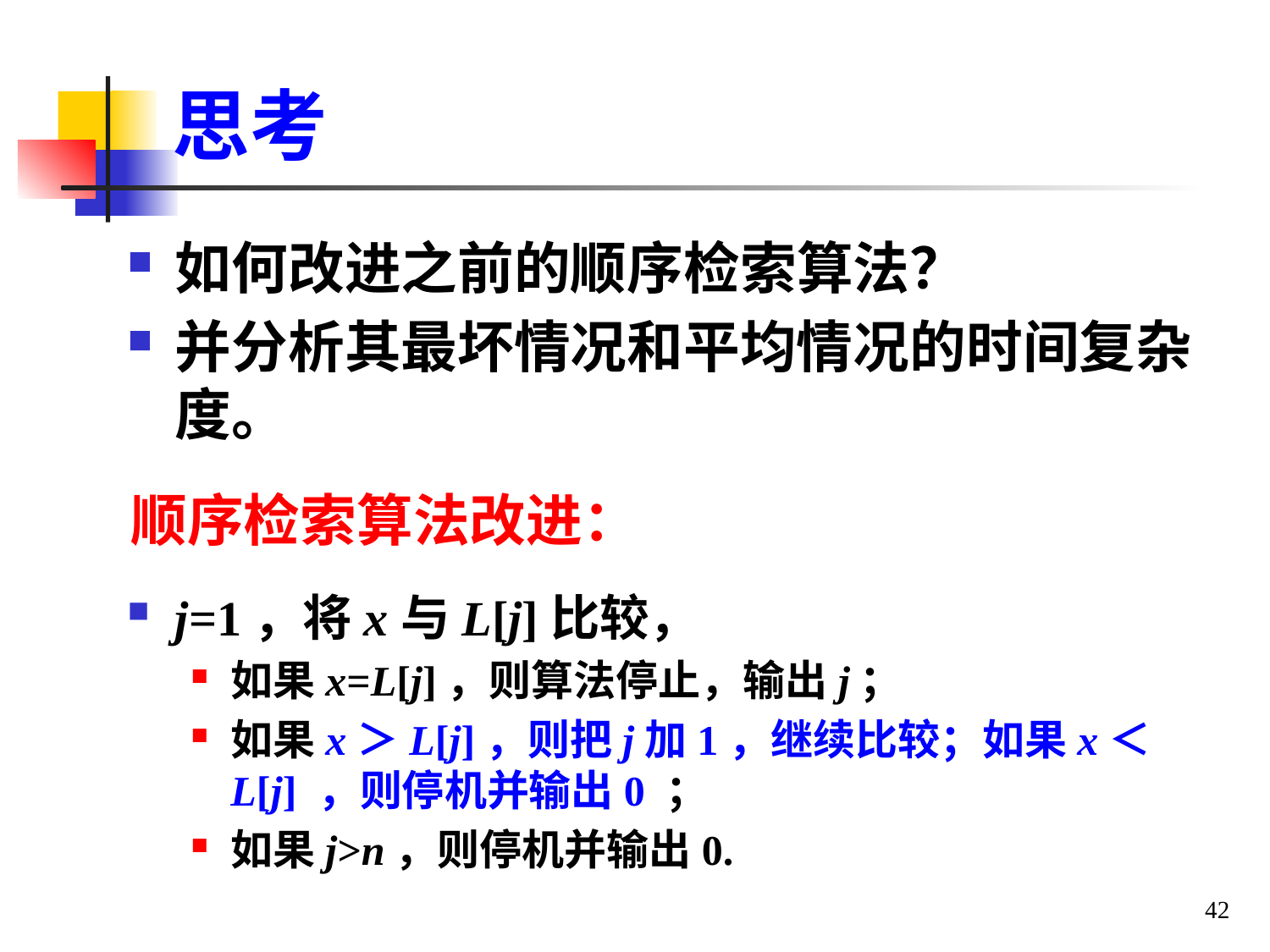

# 思考
如何改进之前的顺序检索算法？
并分析其最坏情况和平均情况的时间复杂度。
顺序检索算法改进：
j=1，将x与L[j]比较，
如果x=L[j]，则算法停止，输出j；
如果x＞L[j]，则把j加1，继续比较；如果x＜L[j] ，则停机并输出0 ；
如果j>n，则停机并输出0.
42